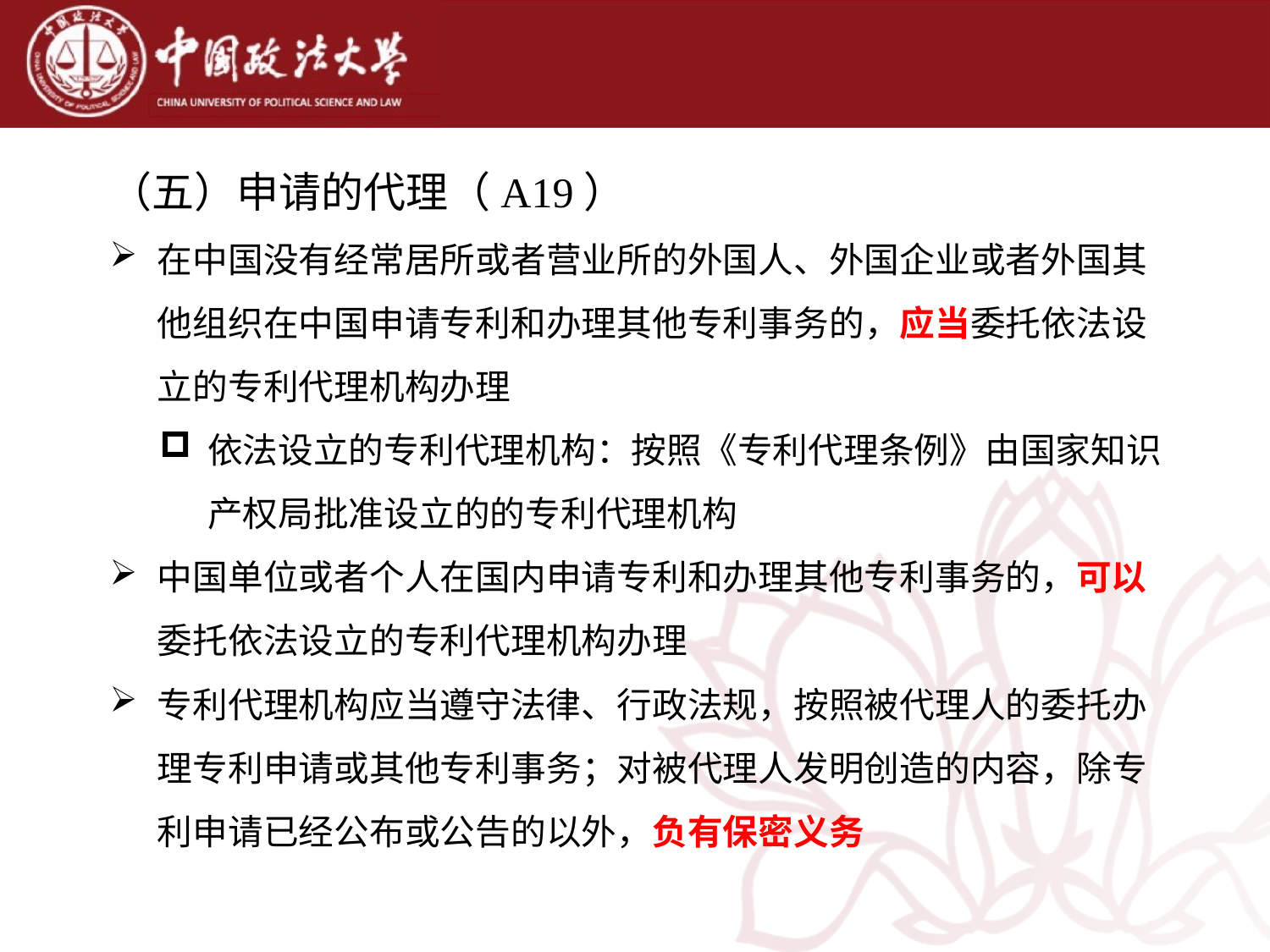

（五）申请的代理（A19）
在中国没有经常居所或者营业所的外国人、外国企业或者外国其他组织在中国申请专利和办理其他专利事务的，应当委托依法设立的专利代理机构办理
依法设立的专利代理机构：按照《专利代理条例》由国家知识产权局批准设立的的专利代理机构
中国单位或者个人在国内申请专利和办理其他专利事务的，可以委托依法设立的专利代理机构办理
专利代理机构应当遵守法律、行政法规，按照被代理人的委托办理专利申请或其他专利事务；对被代理人发明创造的内容，除专利申请已经公布或公告的以外，负有保密义务